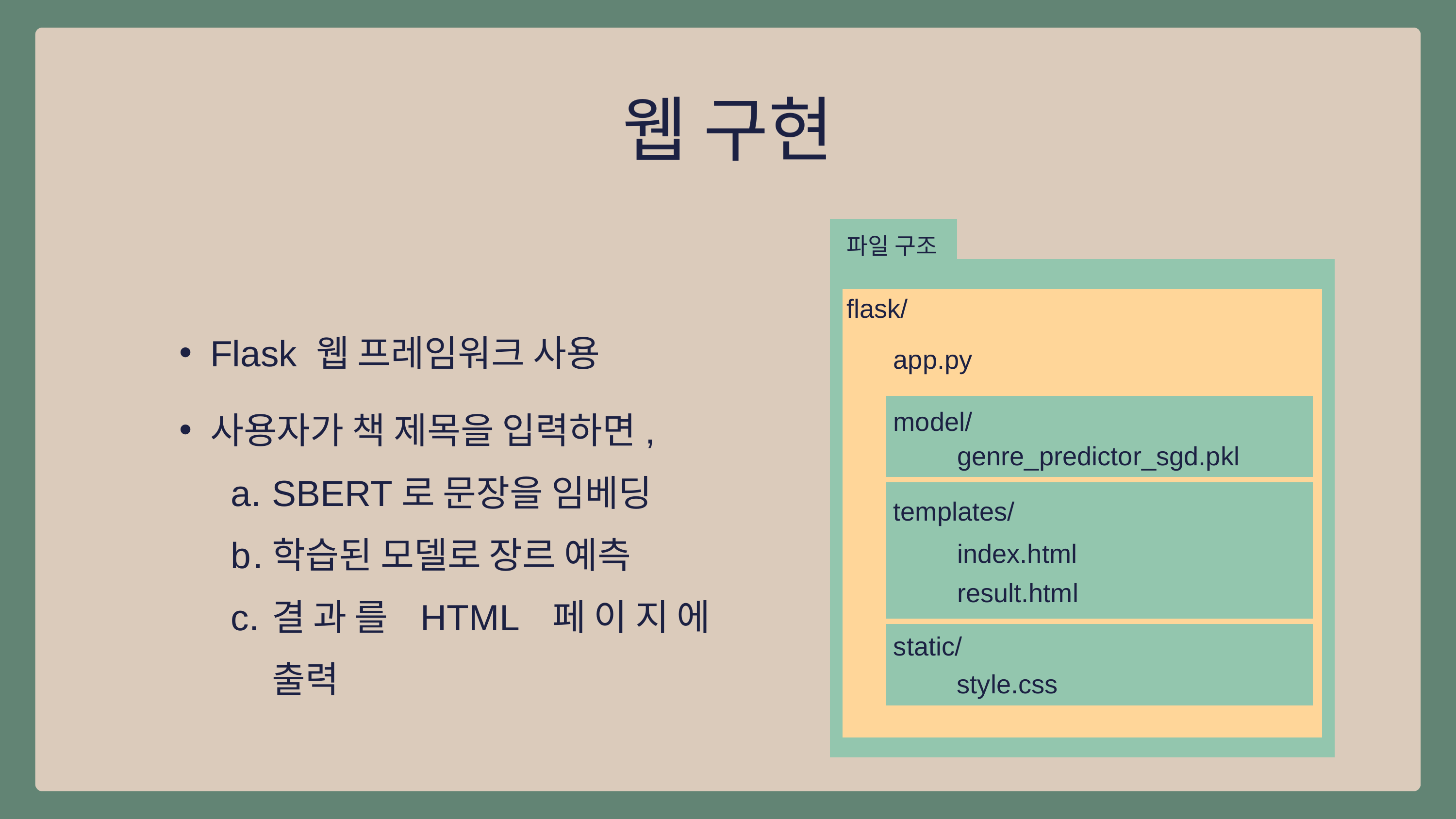

웹 구현

파일 구조

flask/

app.py
model/

templates/

static/

genre_predictor_sgd.pkl

index.html
result.html

style.css
Flask 웹 프레임워크 사용
사용자가 책 제목을 입력하면,
SBERT로 문장을 임베딩
학습된 모델로 장르 예측
결과를 HTML 페이지에 출력